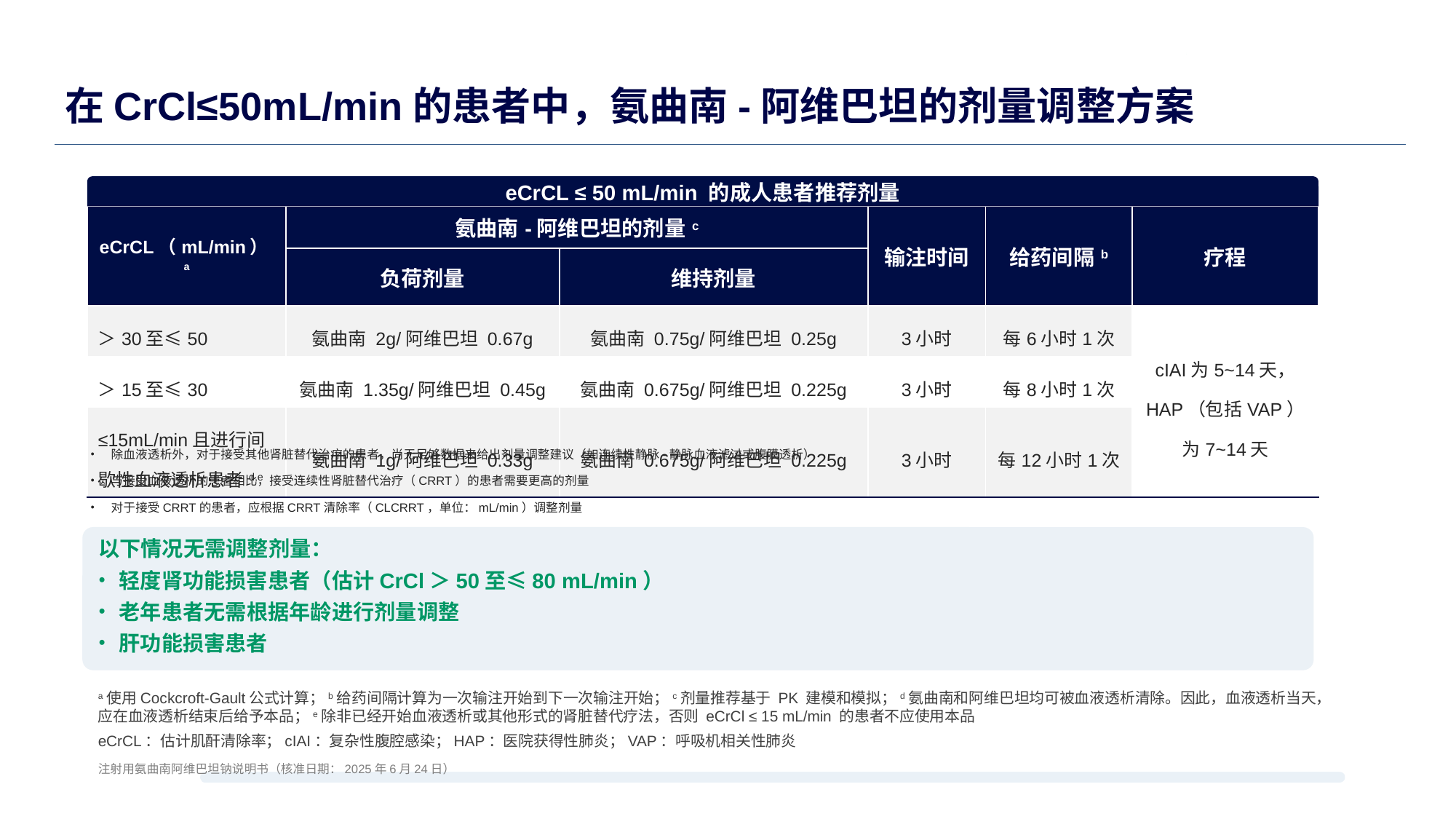

# 在CrCl≤50mL/min的患者中，氨曲南-阿维巴坦的剂量调整方案
eCrCL ≤ 50 mL/min 的成人患者推荐剂量
| eCrCL（mL/min）a | 氨曲南-阿维巴坦的剂量c |  | 输注时间 | 给药间隔b | 疗程 |
| --- | --- | --- | --- | --- | --- |
|  | 负荷剂量 | 维持剂量 |  |  |  |
| ＞30至≤50 | 氨曲南 2g/阿维巴坦 0.67g | 氨曲南 0.75g/阿维巴坦 0.25g | 3小时 | 每6小时1次 | cIAI为5~14天， HAP（包括VAP）为7~14天 |
| ＞15至≤30 | 氨曲南 1.35g/阿维巴坦 0.45g | 氨曲南 0.675g/阿维巴坦 0.225g | 3小时 | 每8小时1次 |  |
| ≤15mL/min且进行间歇性血液透析患者d,e | 氨曲南 1g/阿维巴坦 0.33g | 氨曲南 0.675g/阿维巴坦 0.225g | 3小时 | 每12小时1次 |  |
除血液透析外，对于接受其他肾脏替代治疗的患者，尚无足够数据来给出剂量调整建议（如连续性静脉-静脉血液滤过或腹膜透析）
与接受血液透析的患者相比，接受连续性肾脏替代治疗（CRRT）的患者需要更高的剂量
对于接受CRRT的患者，应根据CRRT清除率（CLCRRT，单位：mL/min）调整剂量
以下情况无需调整剂量：
轻度肾功能损害患者（估计CrCl＞50至≤80 mL/min）
老年患者无需根据年龄进行剂量调整
肝功能损害患者

a使用Cockcroft-Gault公式计算；b给药间隔计算为一次输注开始到下一次输注开始；c剂量推荐基于 PK 建模和模拟；d氨曲南和阿维巴坦均可被血液透析清除。因此，血液透析当天，应在血液透析结束后给予本品；e除非已经开始血液透析或其他形式的肾脏替代疗法，否则 eCrCl ≤ 15 mL/min 的患者不应使用本品
eCrCL：估计肌酐清除率；cIAI：复杂性腹腔感染；HAP：医院获得性肺炎；VAP：呼吸机相关性肺炎
注射用氨曲南阿维巴坦钠说明书（核准日期：2025年6月24日）